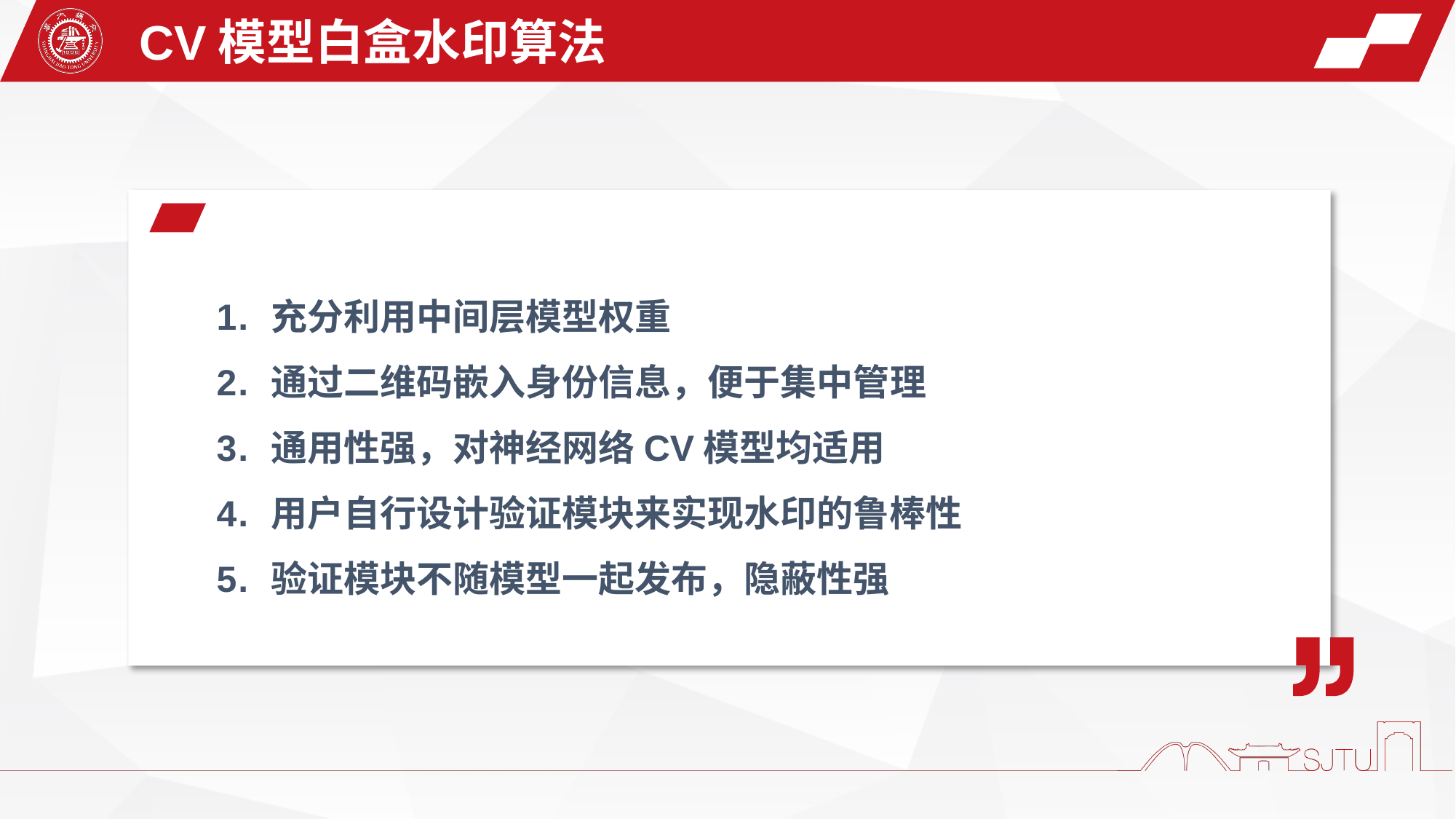

CV模型白盒水印算法

充分利用中间层模型权重
通过二维码嵌入身份信息，便于集中管理
通用性强，对神经网络CV模型均适用
用户自行设计验证模块来实现水印的鲁棒性
验证模块不随模型一起发布，隐蔽性强